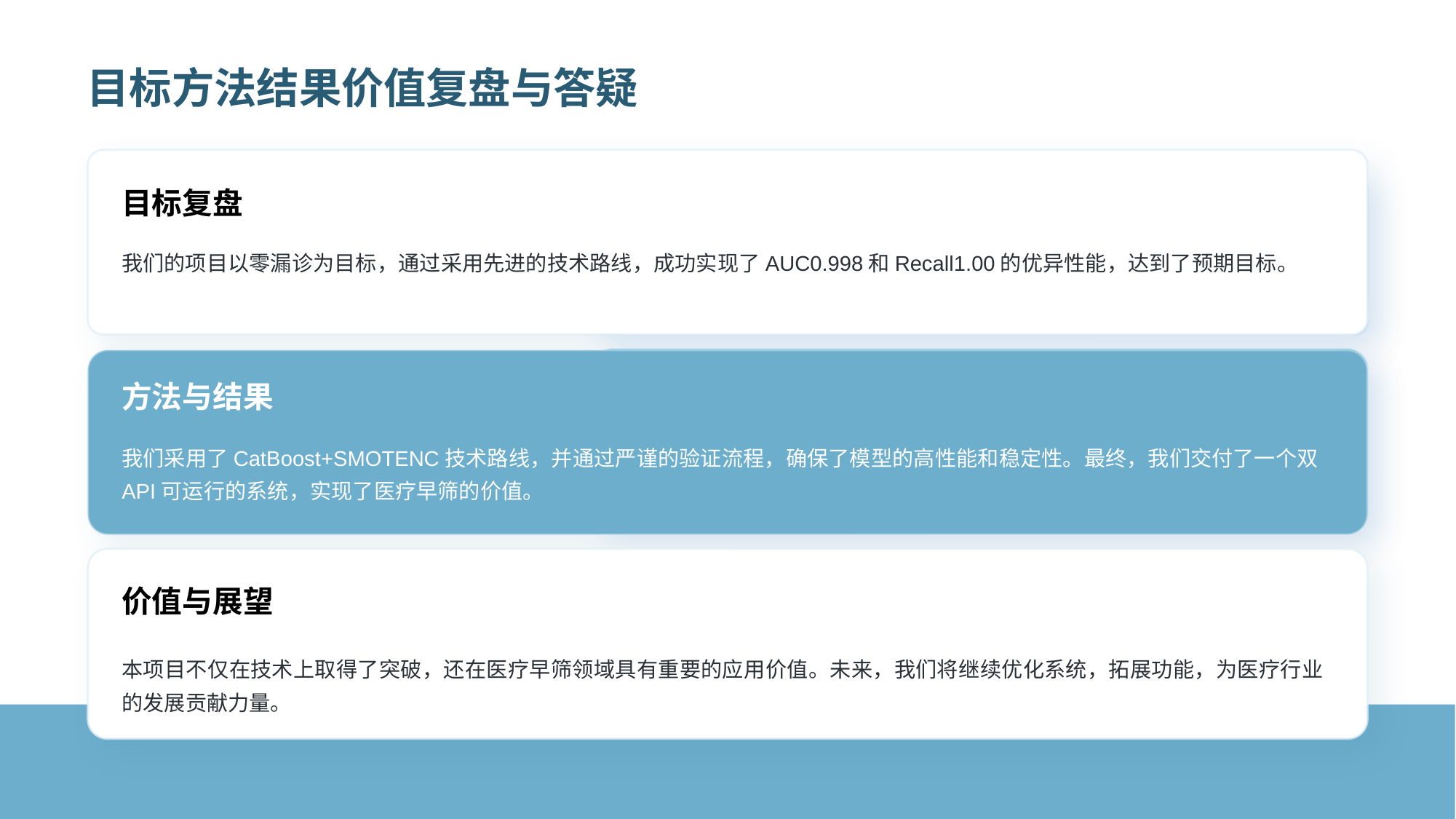

目标方法结果价值复盘与答疑

目标复盘
我们的项目以零漏诊为目标，通过采用先进的技术路线，成功实现了AUC0.998和Recall1.00的优异性能，达到了预期目标。

方法与结果
我们采用了CatBoost+SMOTENC技术路线，并通过严谨的验证流程，确保了模型的高性能和稳定性。最终，我们交付了一个双API可运行的系统，实现了医疗早筛的价值。

价值与展望
本项目不仅在技术上取得了突破，还在医疗早筛领域具有重要的应用价值。未来，我们将继续优化系统，拓展功能，为医疗行业的发展贡献力量。